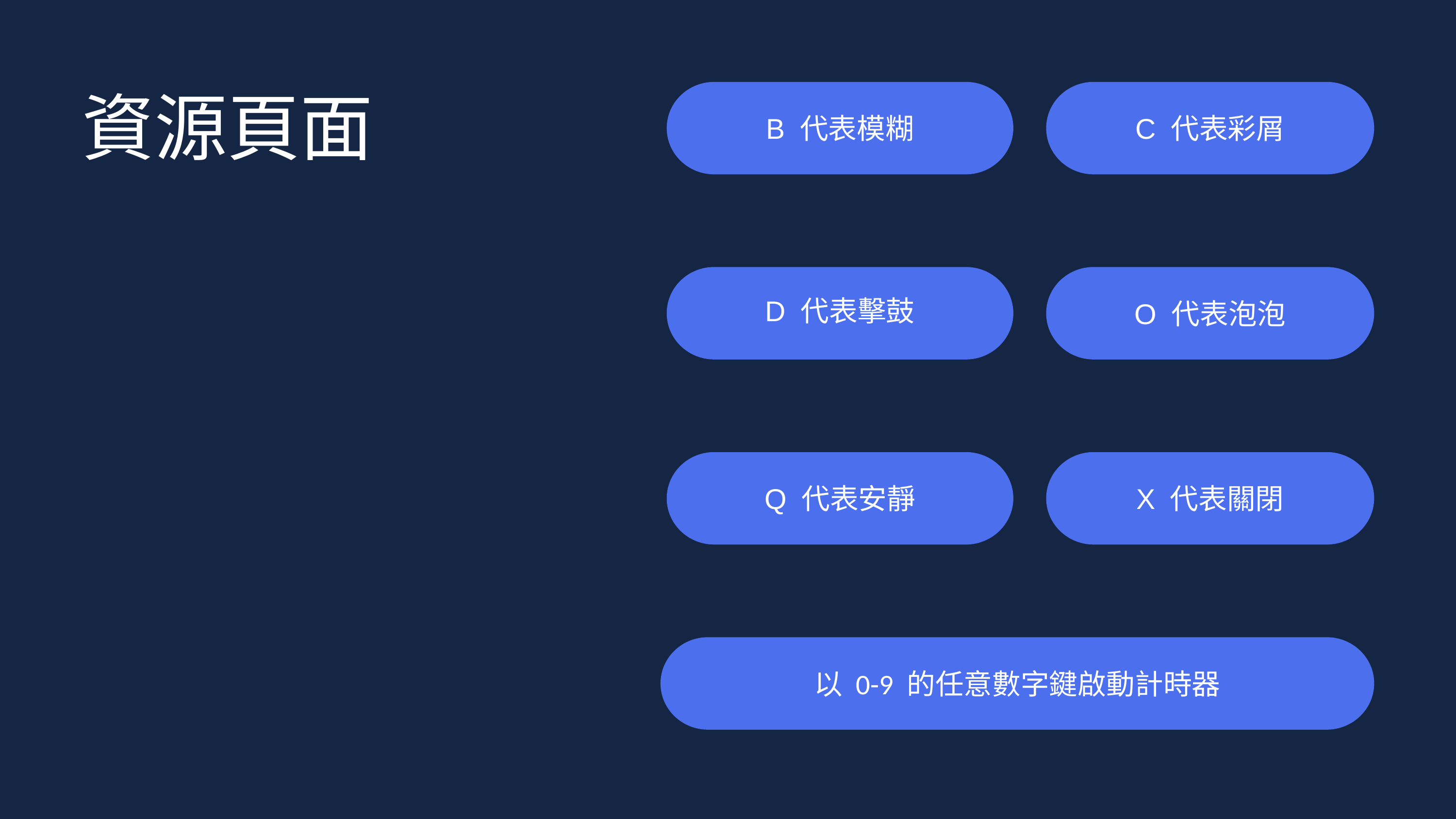

資源頁面

B 代表模糊

C 代表彩屑

D 代表擊鼓

O 代表泡泡

Q 代表安靜

X 代表關閉

以 0-9 的任意數字鍵啟動計時器